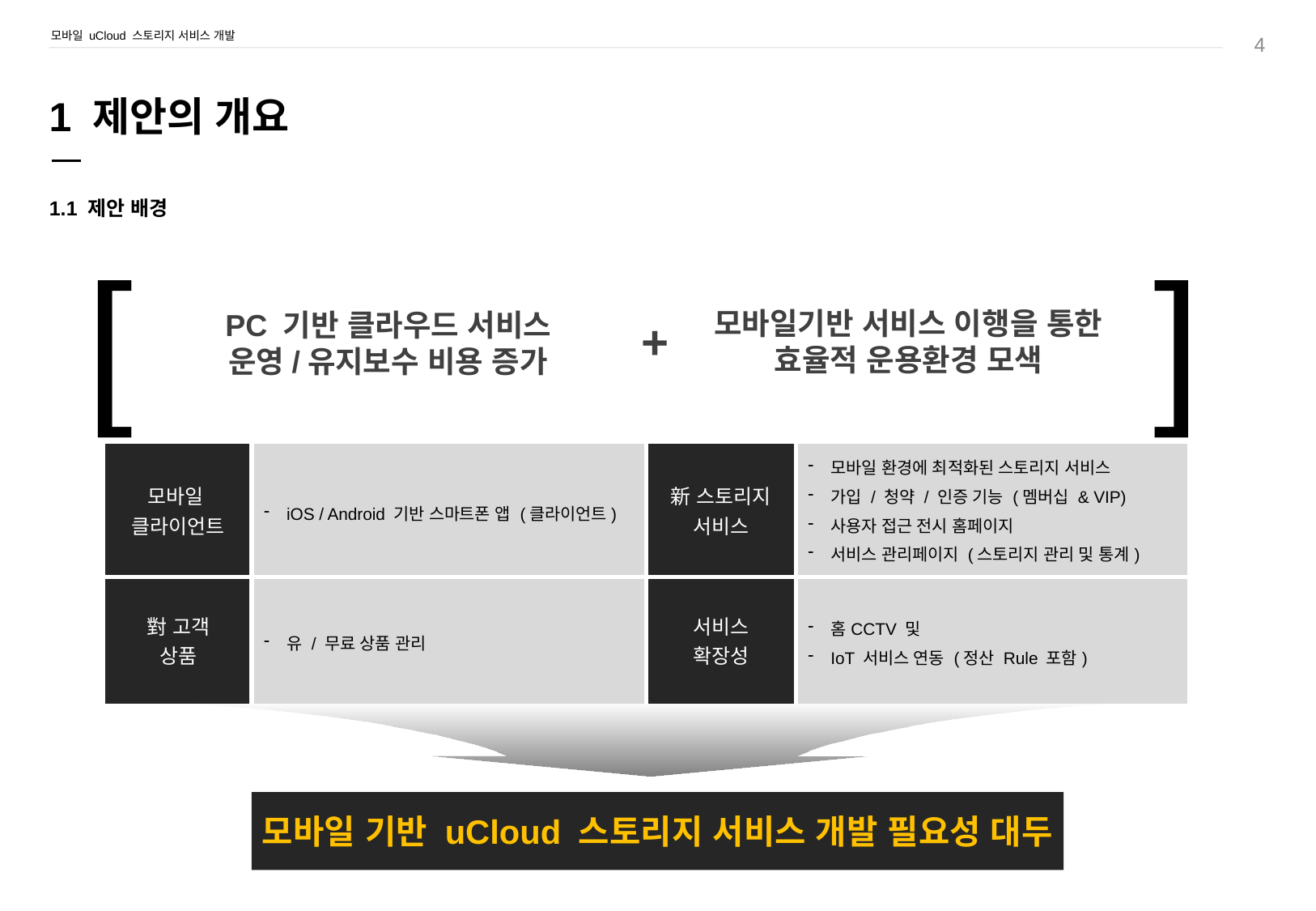

4
1 제안의 개요
 1.1 제안 배경
[
]
모바일기반 서비스 이행을 통한
효율적 운용환경 모색
PC 기반 클라우드 서비스
운영/유지보수 비용 증가
+
| 모바일 클라이언트 | iOS / Android 기반 스마트폰 앱 (클라이언트) | 新 스토리지 서비스 | 모바일 환경에 최적화된 스토리지 서비스 가입 / 청약 / 인증 기능 (멤버십 & VIP) 사용자 접근 전시 홈페이지 서비스 관리페이지 (스토리지 관리 및 통계) 콘텐츠 검색 및 자동분류 (썸네일 자동생성 등) |
| --- | --- | --- | --- |
| 對 고객 상품 | 유 / 무료 상품 관리 | 서비스 확장성 | 홈CCTV 및 IoT 서비스 연동 (정산 Rule 포함) |

모바일 기반 uCloud 스토리지 서비스 개발 필요성 대두